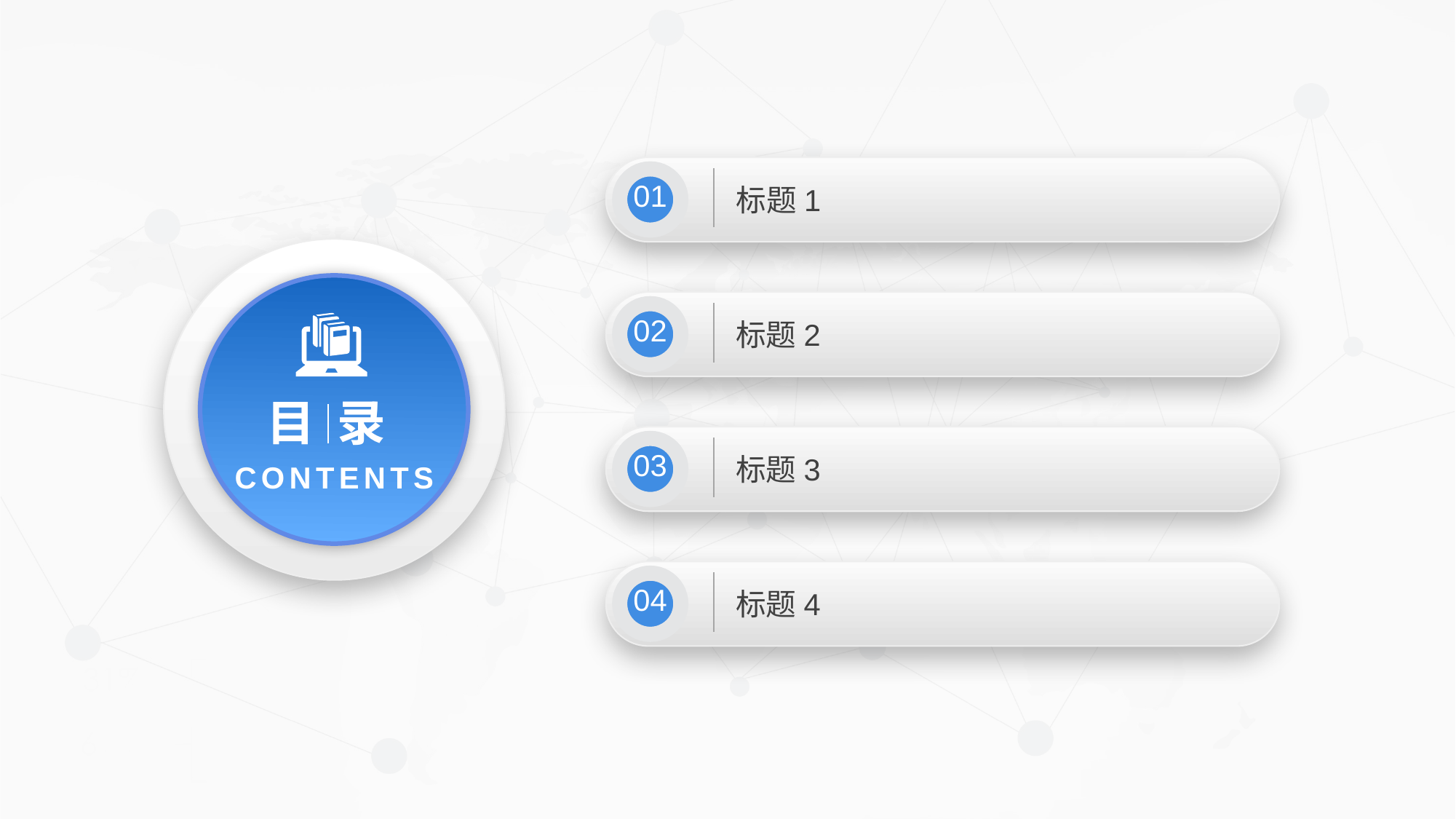

标题1

01

目  录

CONTENTS

标题2

02

标题3

03

标题4

04